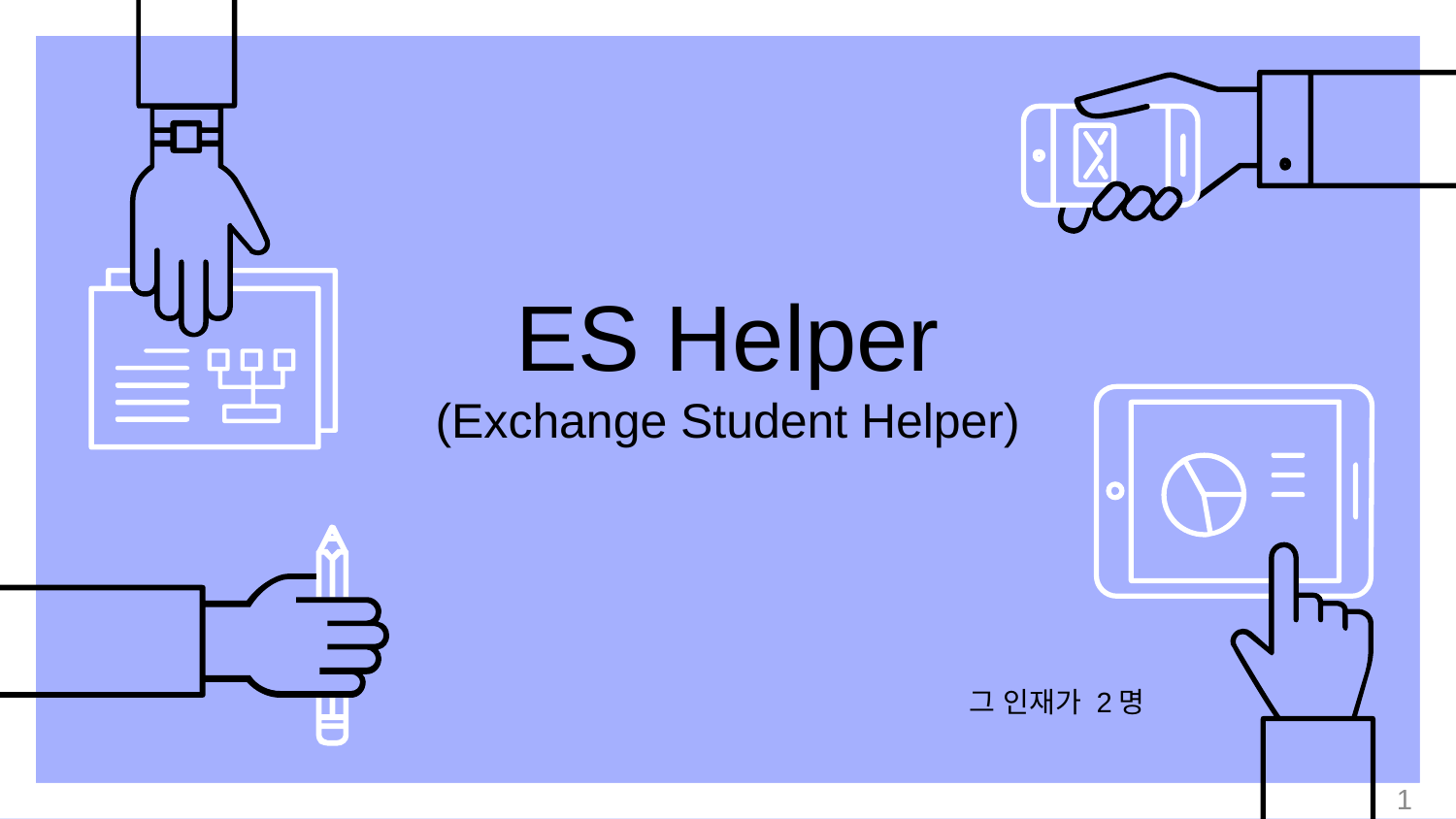

# ES Helper (Exchange Student Helper)
그 인재가 2명
1